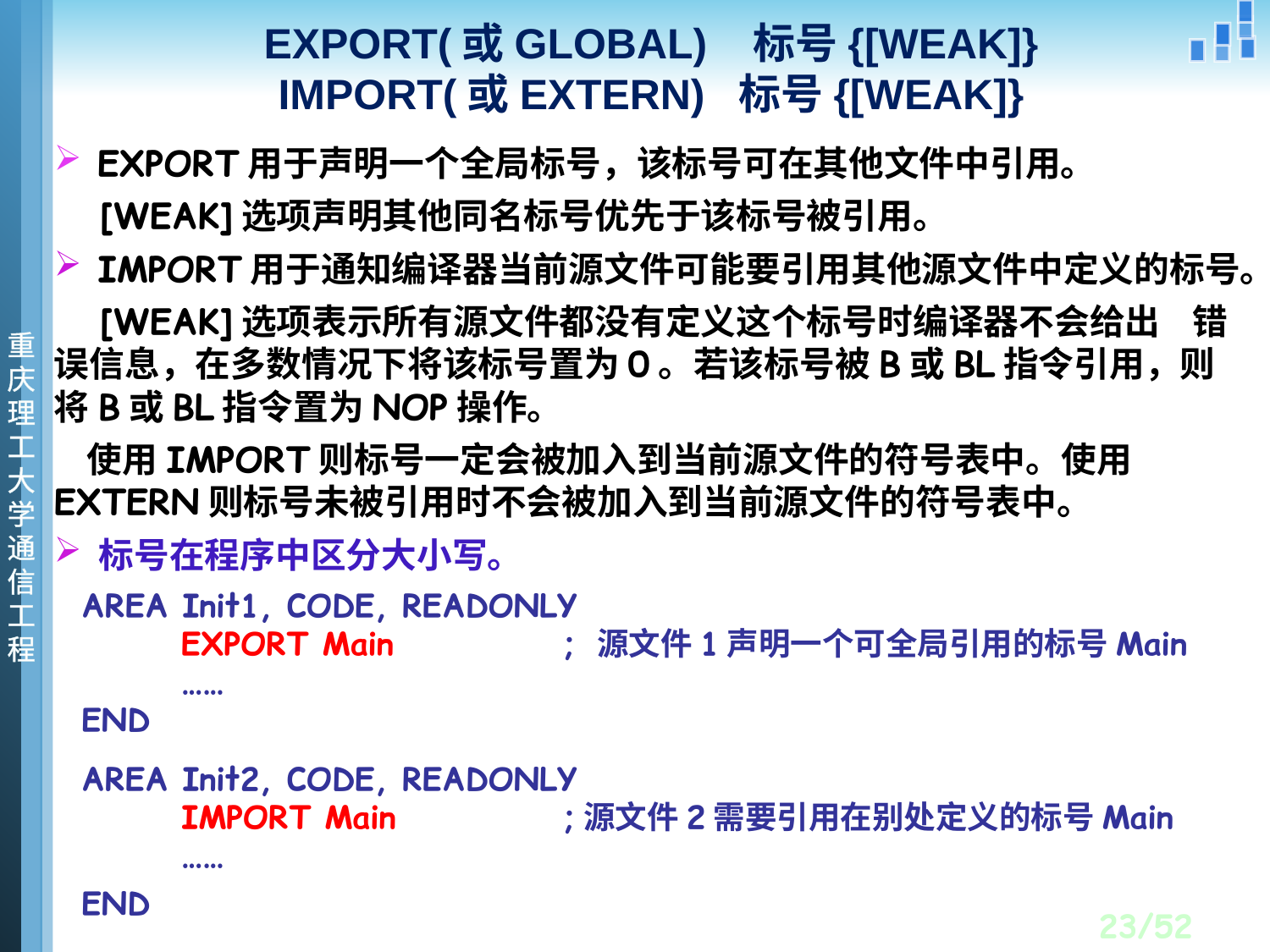

EXPORT(或GLOBAL)   标号{[WEAK]}
IMPORT(或EXTERN)  标号{[WEAK]}

 EXPORT用于声明一个全局标号，该标号可在其他文件中引用。
   [WEAK]选项声明其他同名标号优先于该标号被引用。
 IMPORT用于通知编译器当前源文件可能要引用其他源文件中定义的标号。
   [WEAK]选项表示所有源文件都没有定义这个标号时编译器不会给出    错误信息，在多数情况下将该标号置为0。若该标号被B或BL指令引用，则将B或BL指令置为NOP操作。
   使用IMPORT则标号一定会被加入到当前源文件的符号表中。使用EXTERN则标号未被引用时不会被加入到当前源文件的符号表中。
 标号在程序中区分大小写。
  AREA Init1, CODE, READONLY
	EXPORT Main		; 源文件1声明一个可全局引用的标号Main
	……
  END
  AREA Init2, CODE, READONLY
	IMPORT Main          	;源文件2需要引用在别处定义的标号Main
  	……
  END
23/52